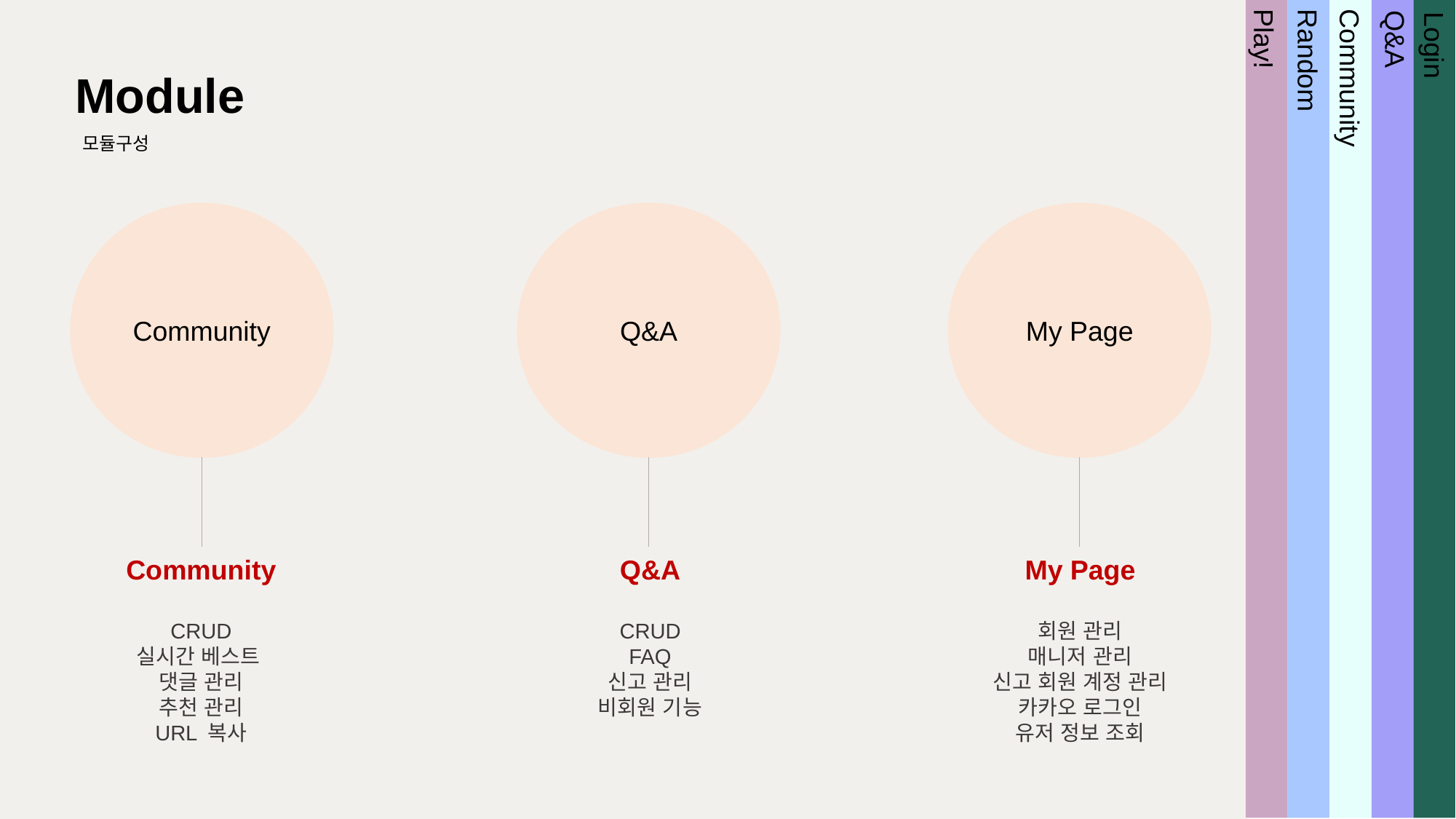

Module
모듈구성
Community
Random
Play!
Login
Q&A

Community
Q&A
My Page
Community

CRUD
실시간 베스트
댓글 관리
추천 관리
URL 복사
Q&A

CRUD
FAQ
신고 관리
비회원 기능
My Page

회원 관리
매니저 관리
신고 회원 계정 관리
카카오 로그인
유저 정보 조회